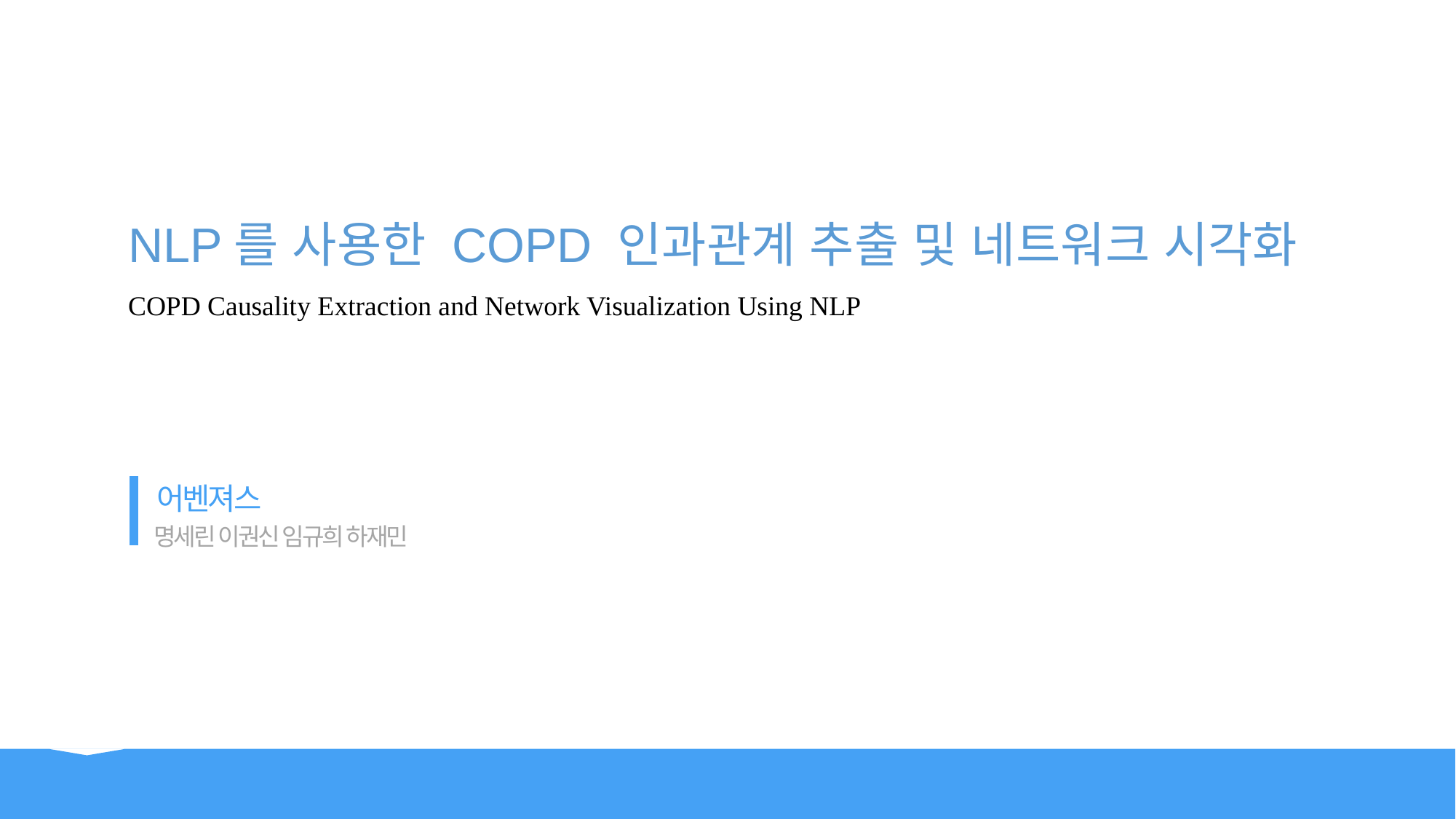

NLP를 사용한 COPD 인과관계 추출 및 네트워크 시각화
COPD Causality Extraction and Network Visualization Using NLP
 어벤져스
명세린 이권신 임규희 하재민